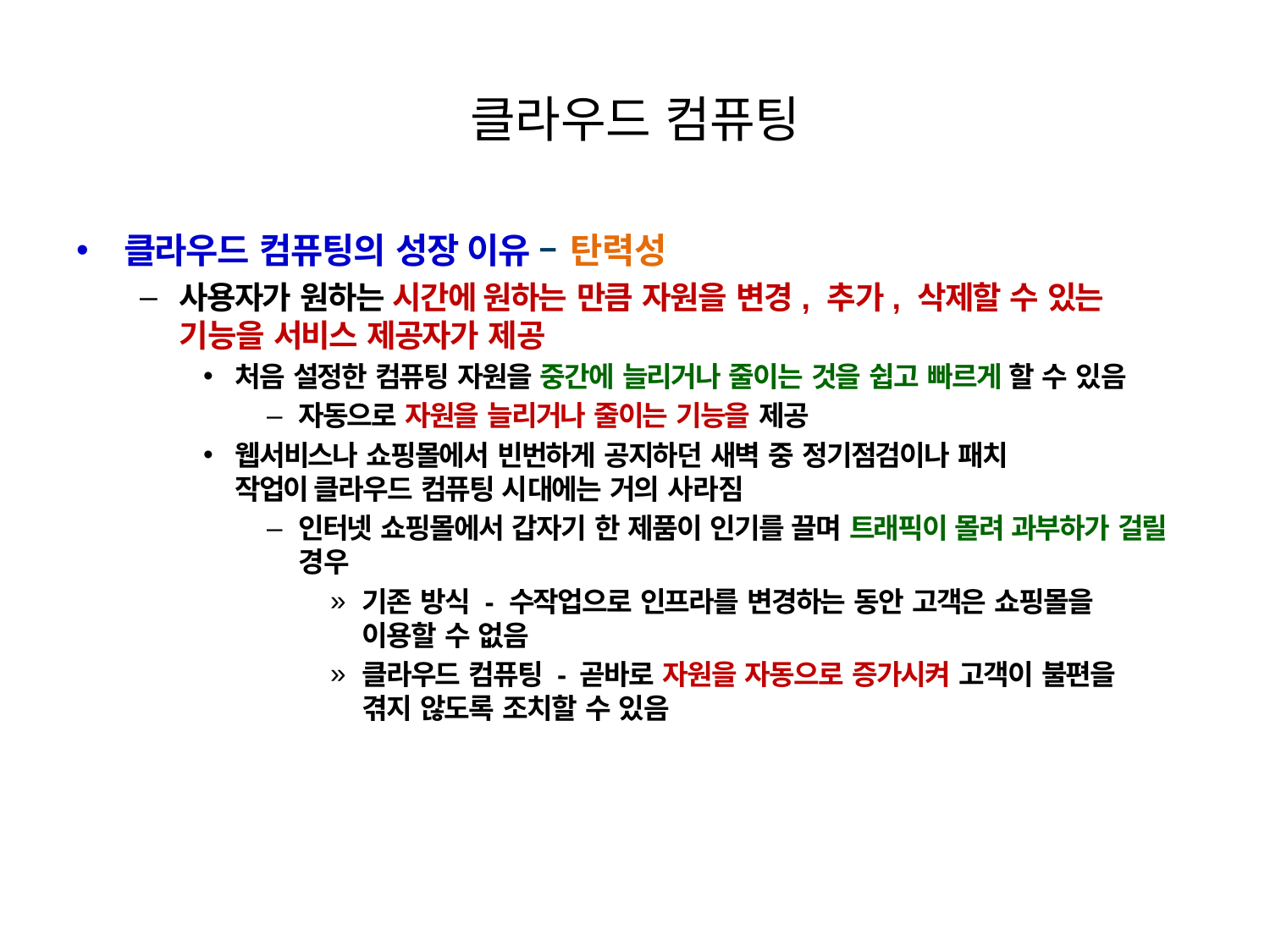

# 클라우드 컴퓨팅
클라우드 컴퓨팅의 성장 이유 – 탄력성
사용자가 원하는 시간에 원하는 만큼 자원을 변경, 추가, 삭제할 수 있는
기능을 서비스 제공자가 제공
처음 설정한 컴퓨팅 자원을 중간에 늘리거나 줄이는 것을 쉽고 빠르게 할 수 있음
자동으로 자원을 늘리거나 줄이는 기능을 제공
웹서비스나 쇼핑몰에서 빈번하게 공지하던 새벽 중 정기점검이나 패치
작업이 클라우드 컴퓨팅 시대에는 거의 사라짐
인터넷 쇼핑몰에서 갑자기 한 제품이 인기를 끌며 트래픽이 몰려 과부하가 걸릴 경우
기존 방식 - 수작업으로 인프라를 변경하는 동안 고객은 쇼핑몰을
이용할 수 없음
클라우드 컴퓨팅 - 곧바로 자원을 자동으로 증가시켜 고객이 불편을
겪지 않도록 조치할 수 있음